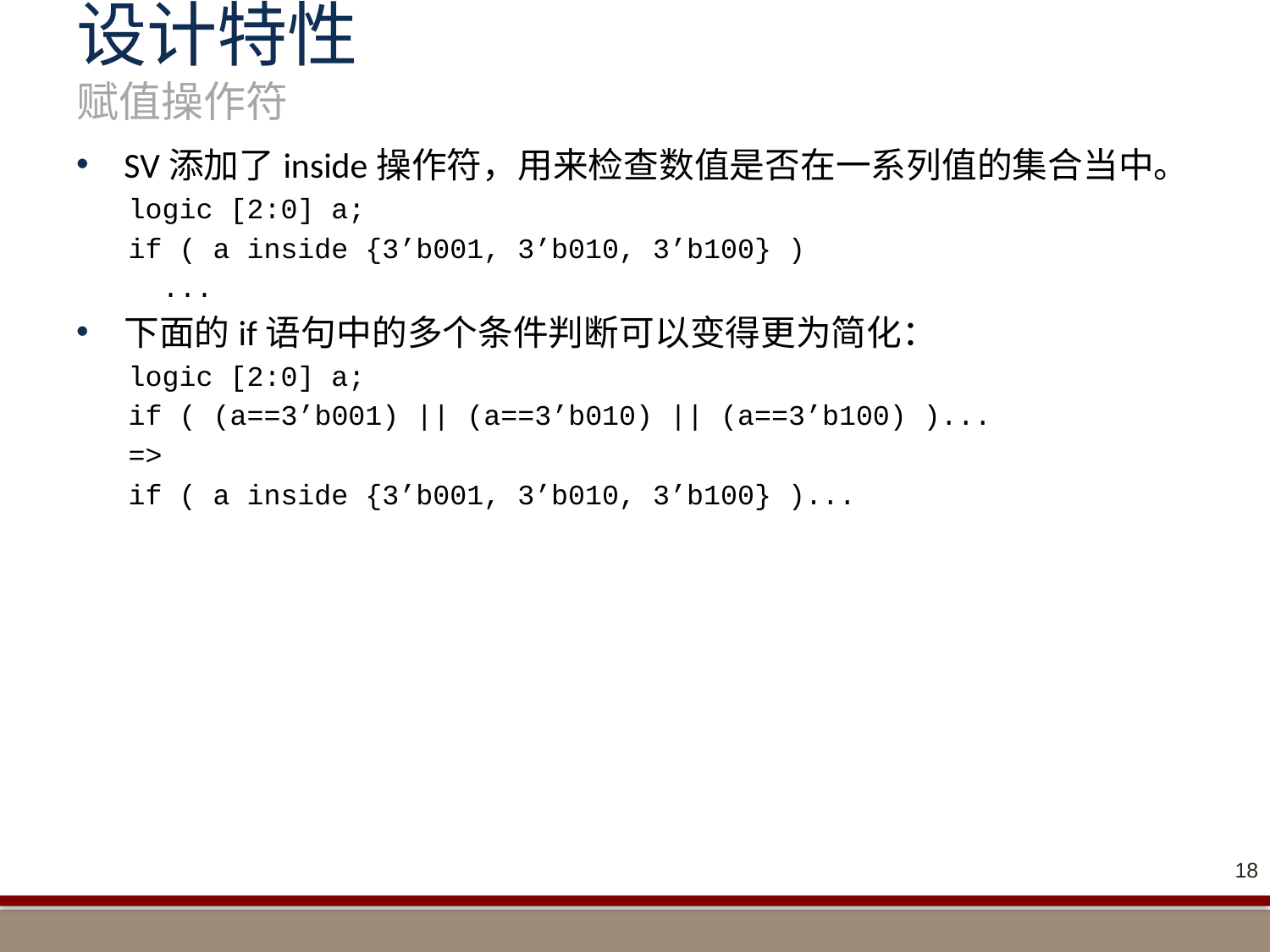

# 设计特性 赋值操作符
SV添加了inside操作符，用来检查数值是否在一系列值的集合当中。
logic [2:0] a;
if ( a inside {3’b001, 3’b010, 3’b100} )
  ...
下面的if语句中的多个条件判断可以变得更为简化：
logic [2:0] a;
if ( (a==3’b001) || (a==3’b010) || (a==3’b100) )...
=>
if ( a inside {3’b001, 3’b010, 3’b100} )...

18